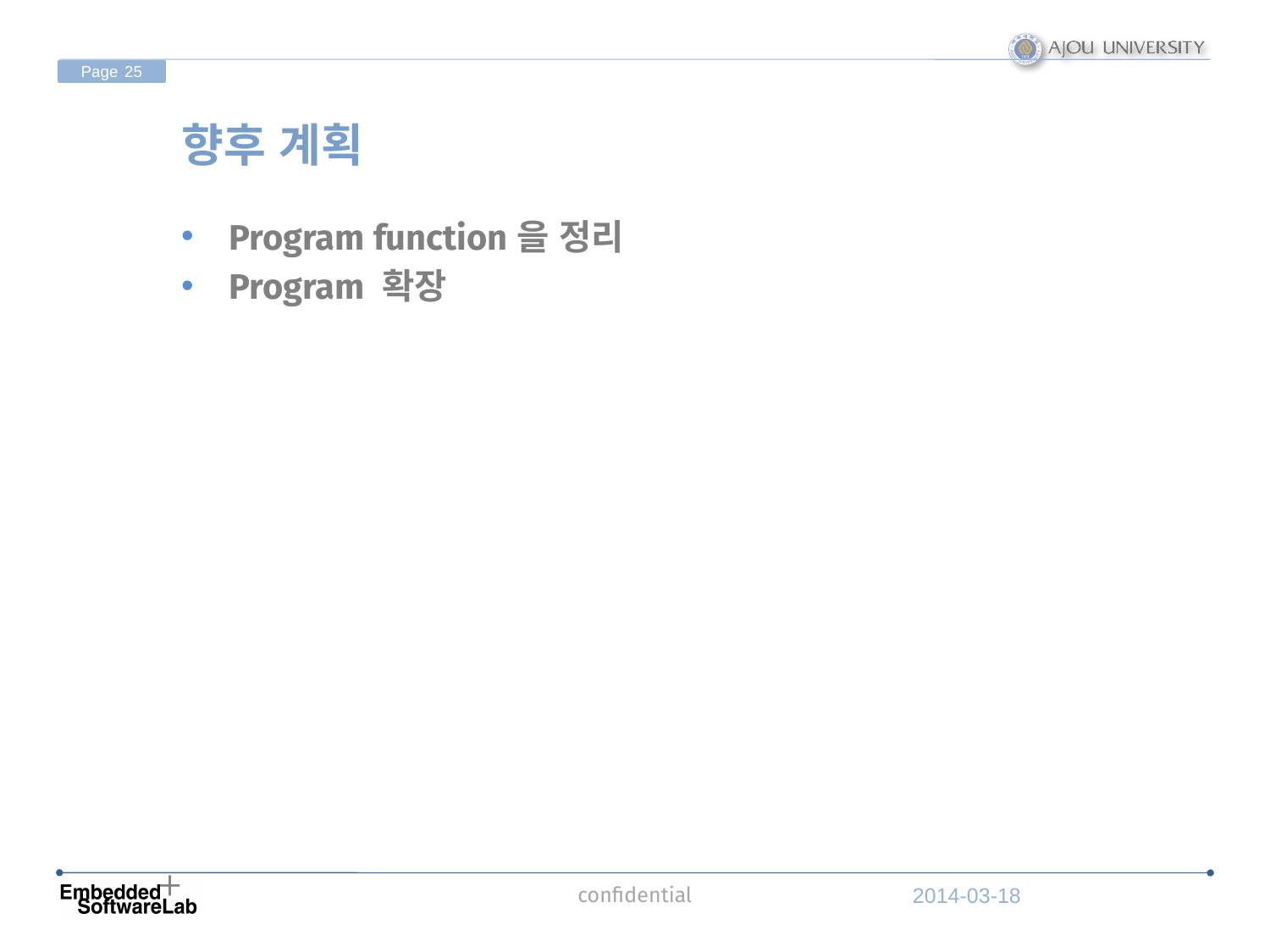

# 향후 계획
Program function을 정리
Program 확장